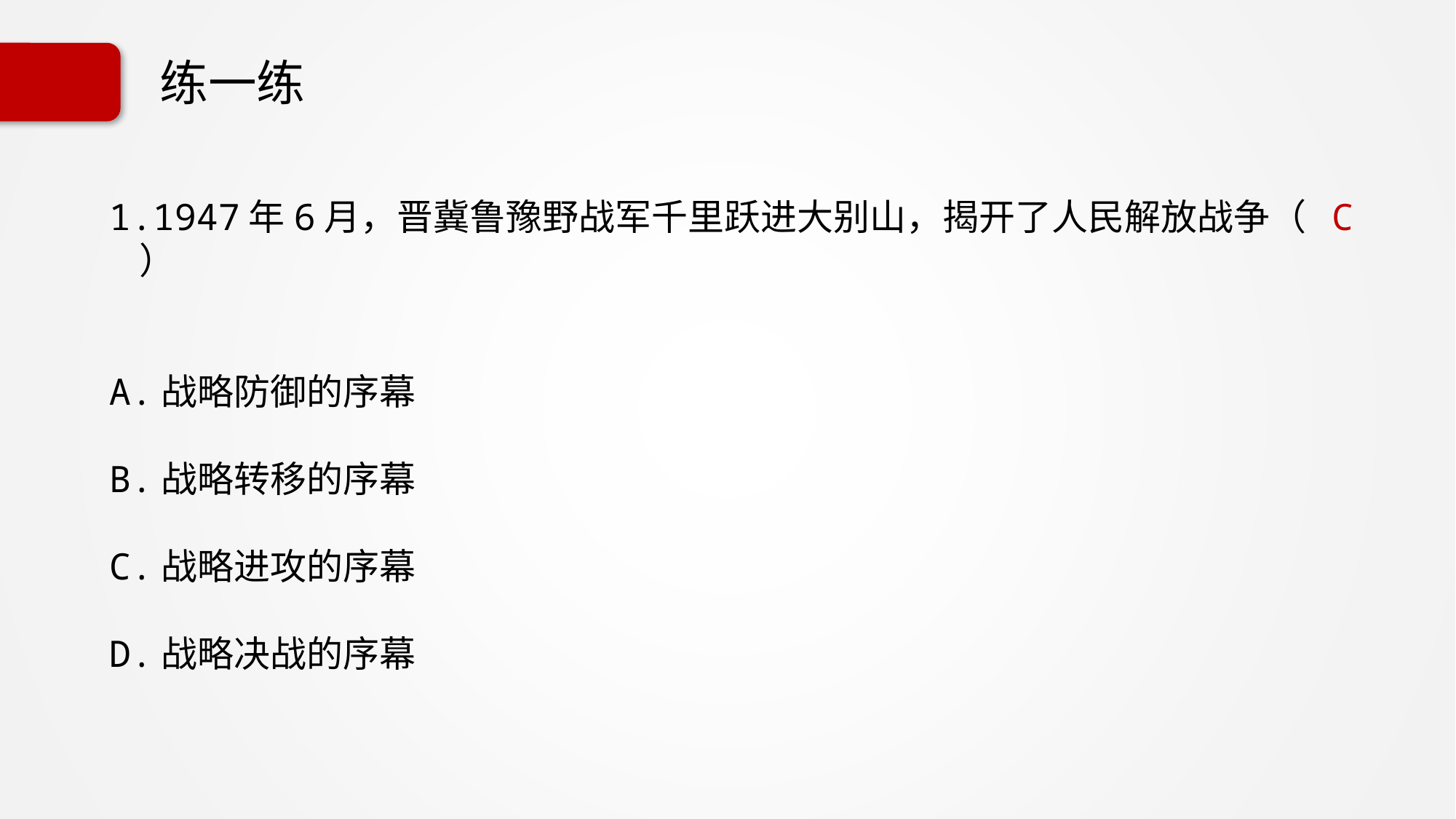

# 练一练
1.1947年6月，晋冀鲁豫野战军千里跃进大别山，揭开了人民解放战争（  C  ）

A.战略防御的序幕

B.战略转移的序幕

C.战略进攻的序幕

D.战略决战的序幕